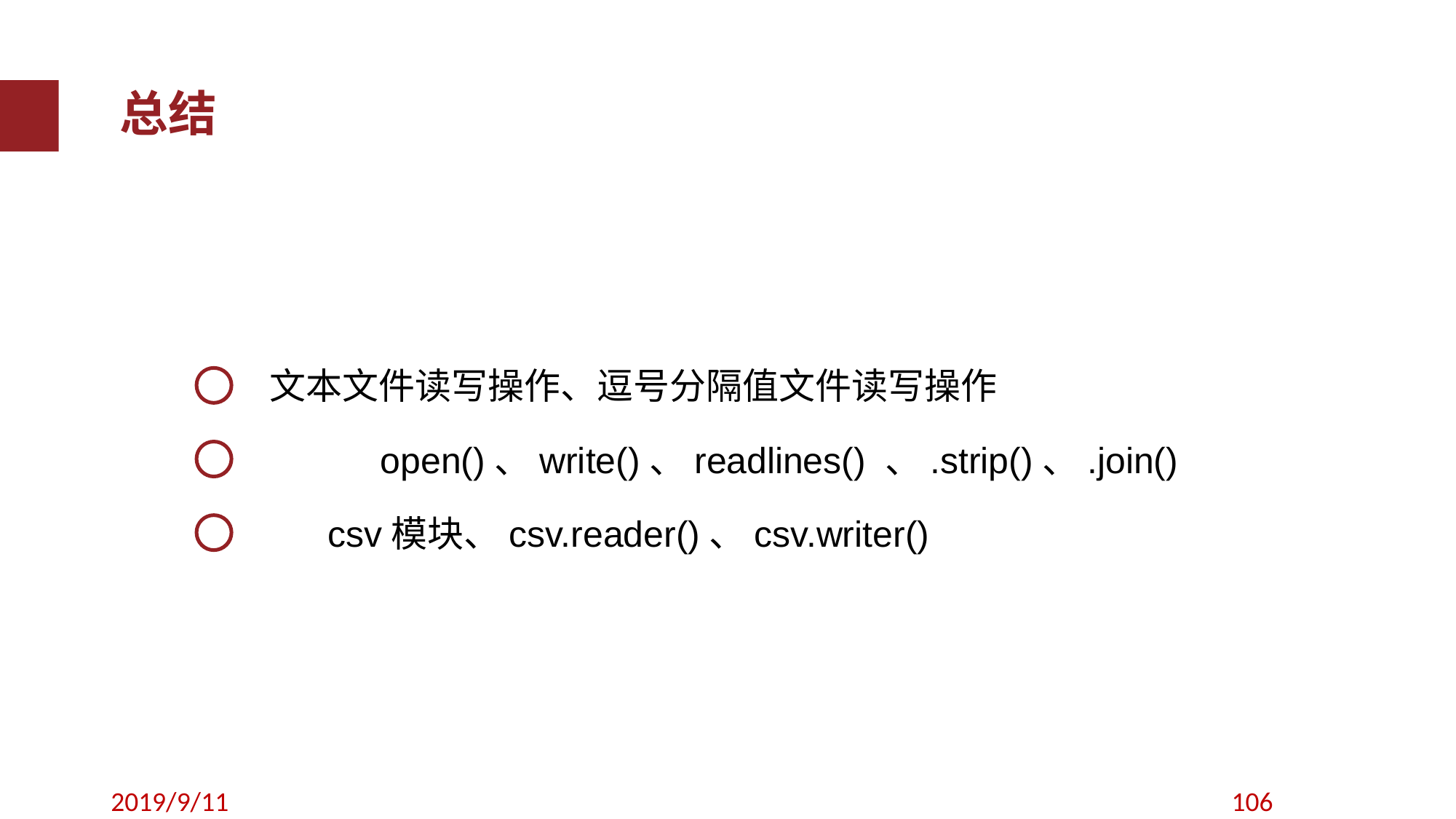

总结

文本文件读写操作、逗号分隔值文件读写操作

open()、write()、readlines() 、.strip()、.join()

csv模块、csv.reader()、csv.writer()

2019/9/11
106